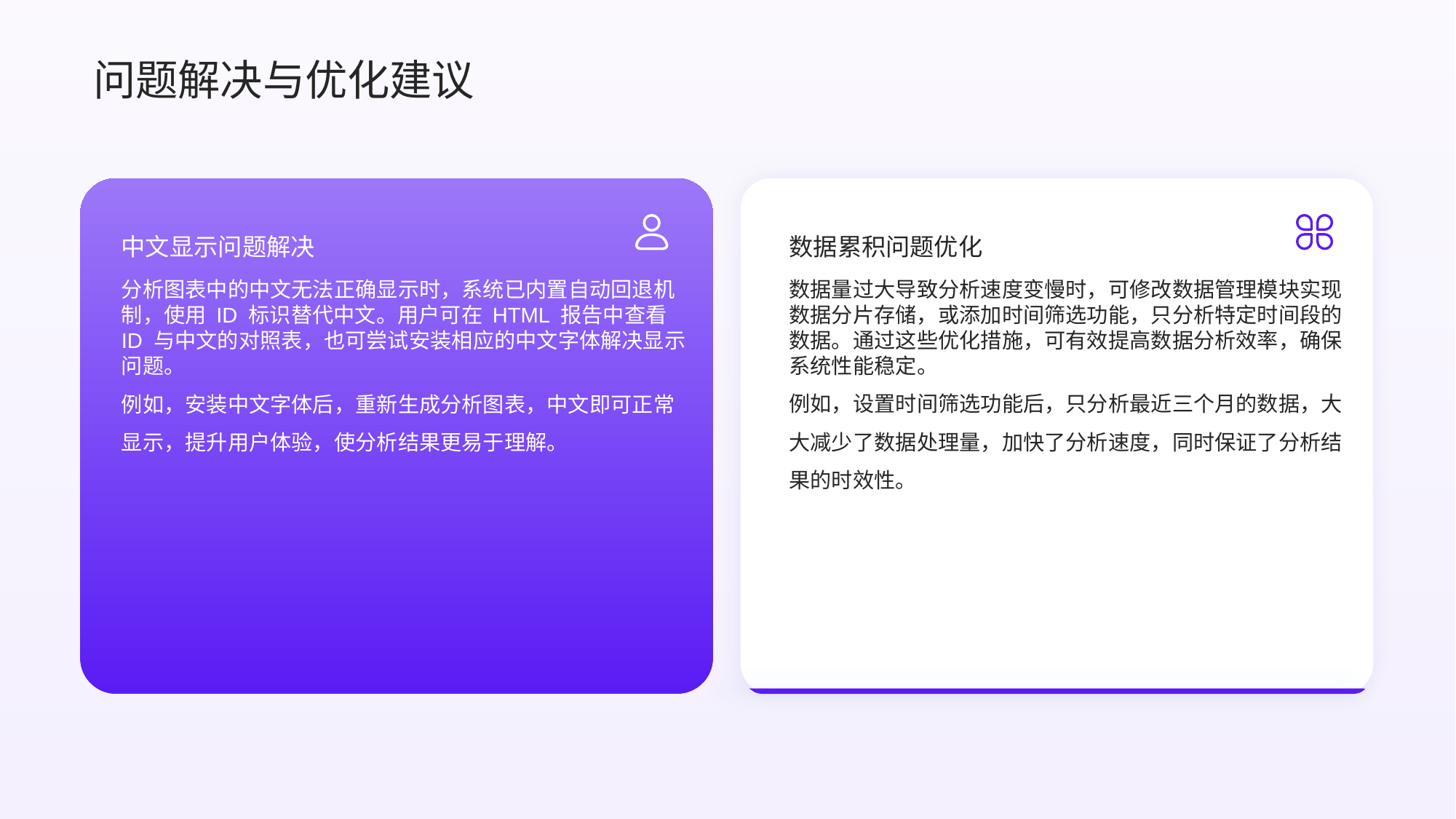

问题解决与优化建议

中文显示问题解决
数据累积问题优化

数据量过大导致分析速度变慢时，可修改数据管理模块实现数据分片存储，或添加时间筛选功能，只分析特定时间段的数据。通过这些优化措施，可有效提高数据分析效率，确保系统性能稳定。
例如，设置时间筛选功能后，只分析最近三个月的数据，大大减少了数据处理量，加快了分析速度，同时保证了分析结果的时效性。
分析图表中的中文无法正确显示时，系统已内置自动回退机制，使用 ID 标识替代中文。用户可在 HTML 报告中查看 ID 与中文的对照表，也可尝试安装相应的中文字体解决显示问题。
例如，安装中文字体后，重新生成分析图表，中文即可正常显示，提升用户体验，使分析结果更易于理解。